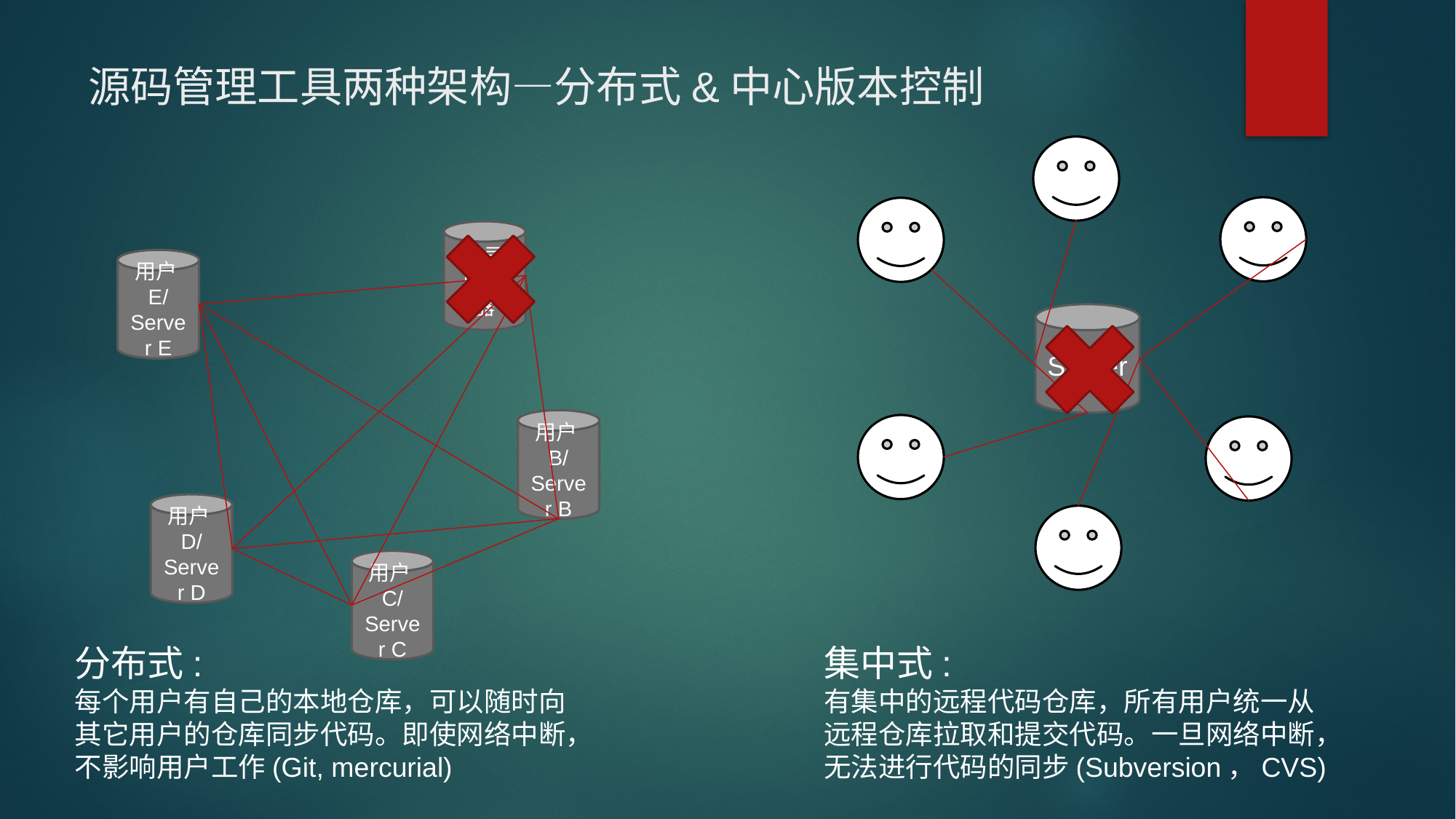

# 源码管理工具两种架构—分布式&中心版本控制

公司服务器
用户E/Server E
用户B/Server B
用户D/Server D
用户C/Server C
Server

分布式:
每个用户有自己的本地仓库，可以随时向其它用户的仓库同步代码。即使网络中断，不影响用户工作(Git, mercurial)
集中式:
有集中的远程代码仓库，所有用户统一从远程仓库拉取和提交代码。一旦网络中断，无法进行代码的同步(Subversion，CVS)